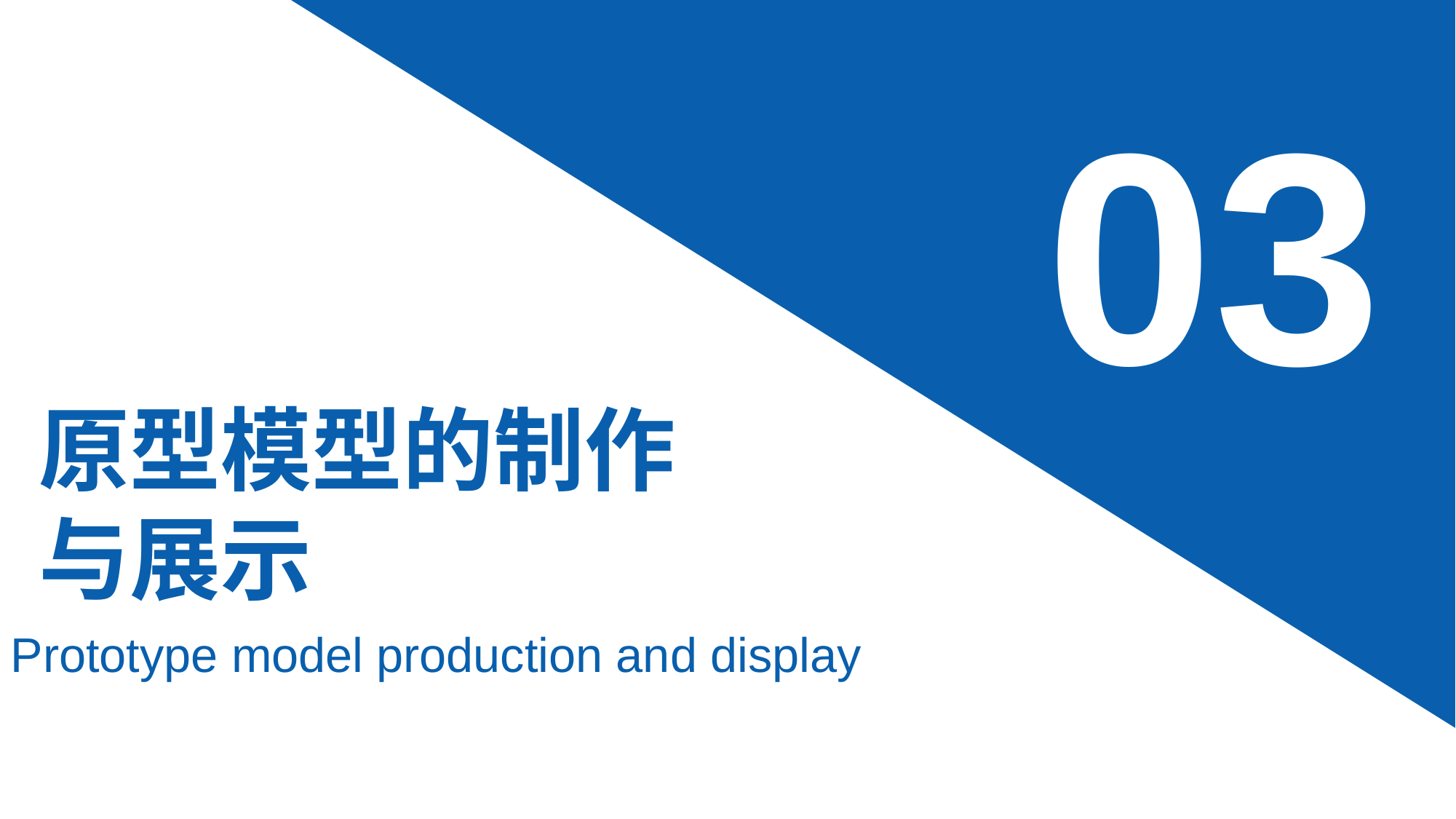

03
原型模型的制作与展示
Prototype model production and display